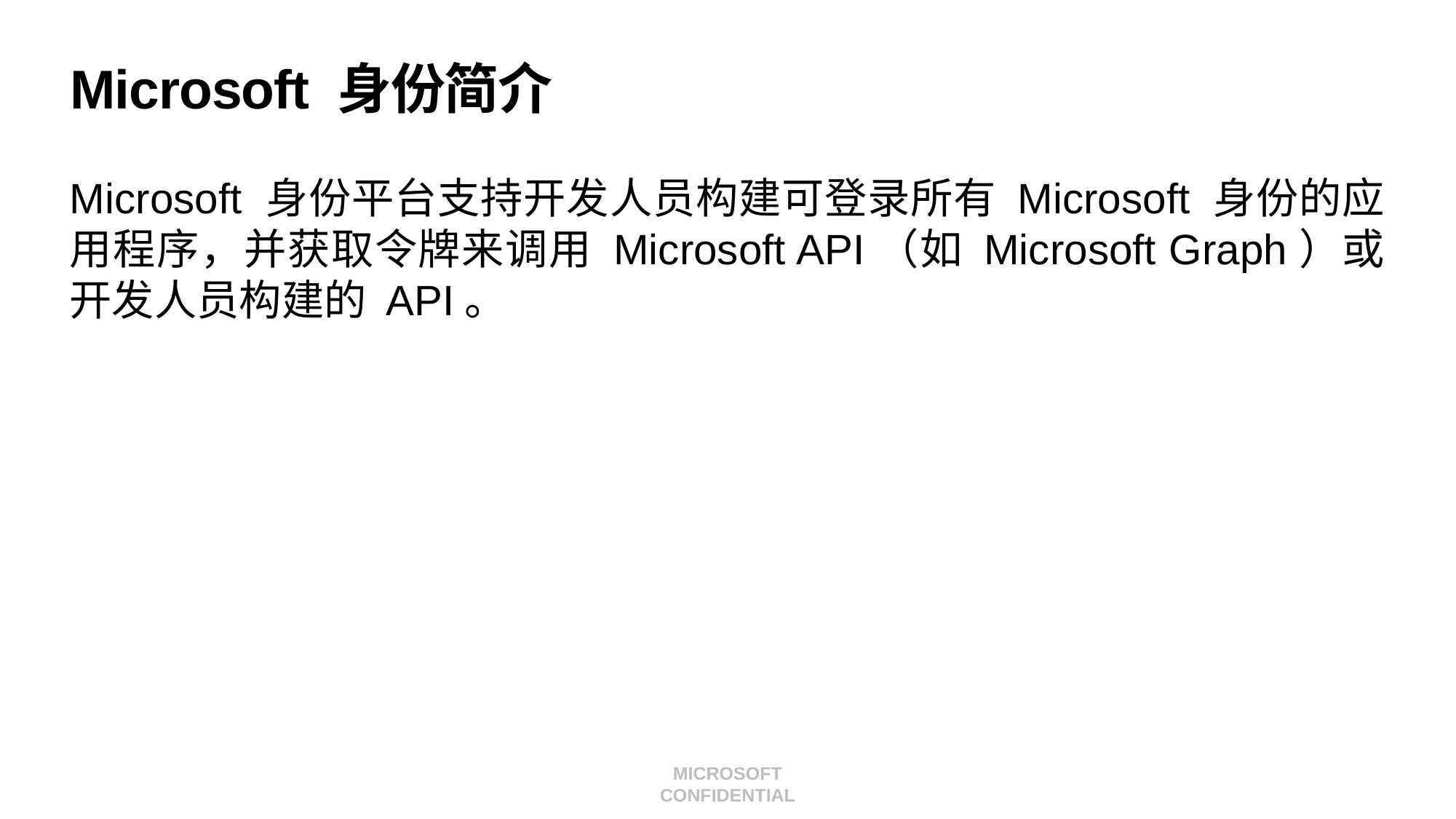

# Microsoft 身份简介
Microsoft 身份平台支持开发人员构建可登录所有 Microsoft 身份的应用程序，并获取令牌来调用 Microsoft API（如 Microsoft Graph）或开发人员构建的 API。